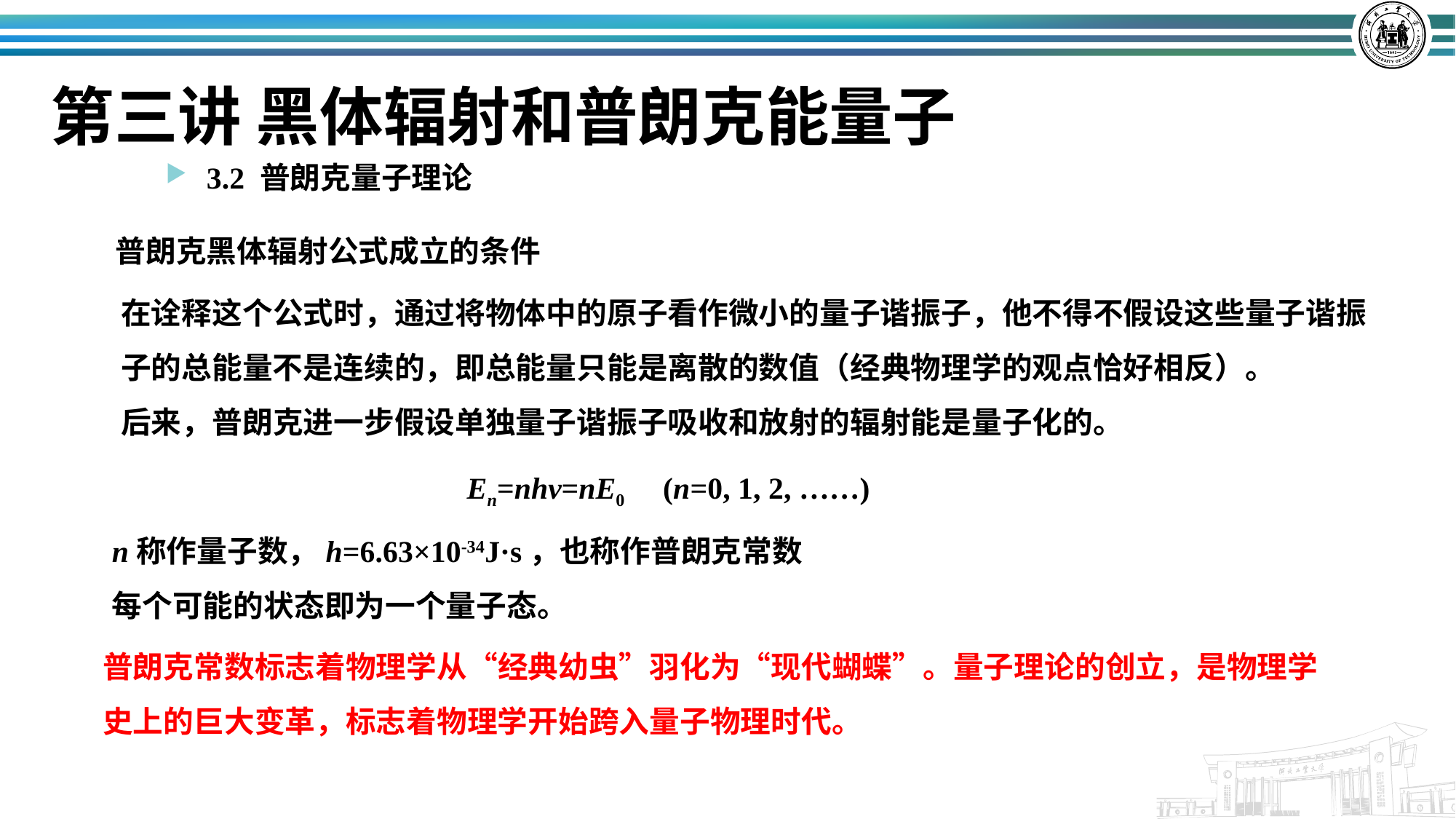

# 第三讲 黑体辐射和普朗克能量子
3.2 普朗克量子理论
普朗克黑体辐射公式成立的条件
在诠释这个公式时，通过将物体中的原子看作微小的量子谐振子，他不得不假设这些量子谐振子的总能量不是连续的，即总能量只能是离散的数值（经典物理学的观点恰好相反）。
后来，普朗克进一步假设单独量子谐振子吸收和放射的辐射能是量子化的。
En=nhν=nE0     (n=0, 1, 2, ……)
n称作量子数，h=6.63×10-34J·s，也称作普朗克常数
每个可能的状态即为一个量子态。
普朗克常数标志着物理学从“经典幼虫”羽化为“现代蝴蝶”。量子理论的创立，是物理学史上的巨大变革，标志着物理学开始跨入量子物理时代。